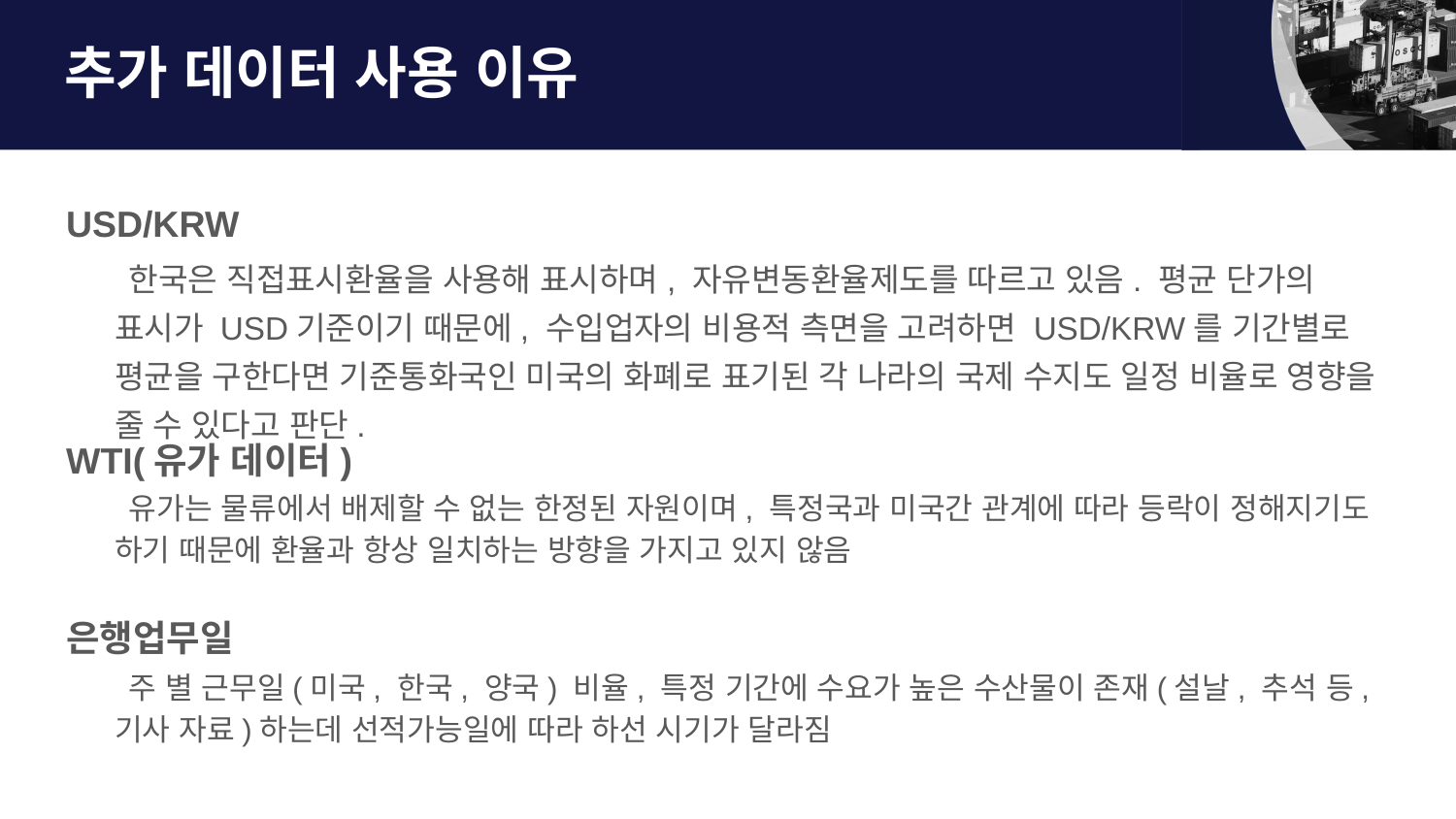

# 추가 데이터 사용 이유
USD/KRW
한국은 직접표시환율을 사용해 표시하며, 자유변동환율제도를 따르고 있음. 평균 단가의 표시가 USD기준이기 때문에, 수입업자의 비용적 측면을 고려하면 USD/KRW를 기간별로 평균을 구한다면 기준통화국인 미국의 화폐로 표기된 각 나라의 국제 수지도 일정 비율로 영향을 줄 수 있다고 판단.
WTI(유가 데이터)
유가는 물류에서 배제할 수 없는 한정된 자원이며, 특정국과 미국간 관계에 따라 등락이 정해지기도 하기 때문에 환율과 항상 일치하는 방향을 가지고 있지 않음
은행업무일
주 별 근무일(미국, 한국, 양국) 비율, 특정 기간에 수요가 높은 수산물이 존재(설날, 추석 등, 기사 자료)하는데 선적가능일에 따라 하선 시기가 달라짐